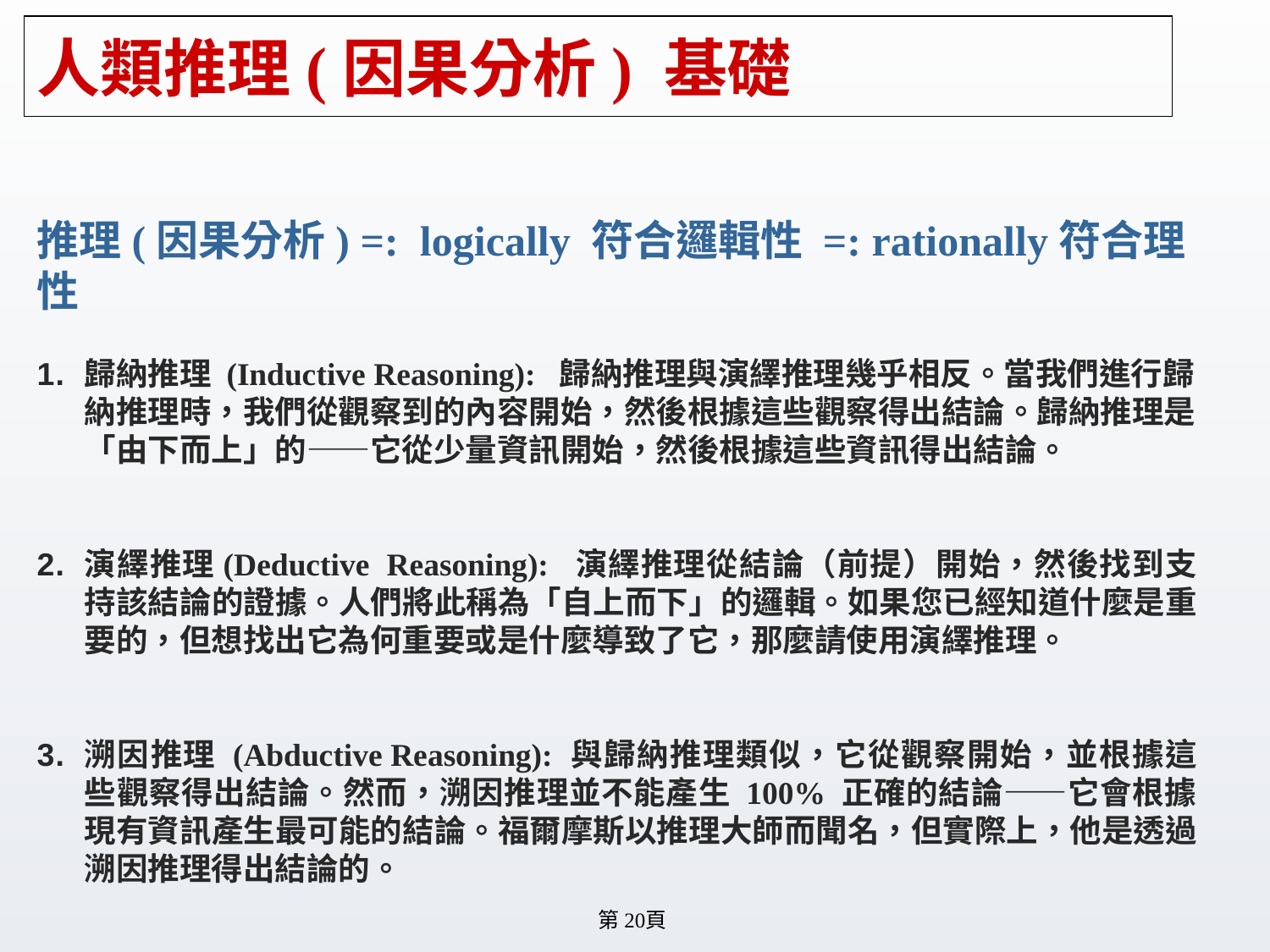

# 人類推理(因果分析) 基礎

推理(因果分析) =:  logically 符合邏輯性 =: rationally符合理性

歸納推理 (Inductive Reasoning):  歸納推理與演繹推理幾乎相反。當我們進行歸納推理時，我們從觀察到的內容開始，然後根據這些觀察得出結論。歸納推理是「由下而上」的——它從少量資訊開始，然後根據這些資訊得出結論。

演繹推理(Deductive  Reasoning):  演繹推理從結論（前提）開始，然後找到支持該結論的證據。人們將此稱為「自上而下」的邏輯。如果您已經知道什麼是重要的，但想找出它為何重要或是什麼導致了它，那麼請使用演繹推理。

溯因推理 (Abductive Reasoning): 與歸納推理類似，它從觀察開始，並根據這些觀察得出結論。然而，溯因推理並不能產生 100% 正確的結論——它會根據現有資訊產生最可能的結論。福爾摩斯以推理大師而聞名，但實際上，他是透過溯因推理得出結論的。